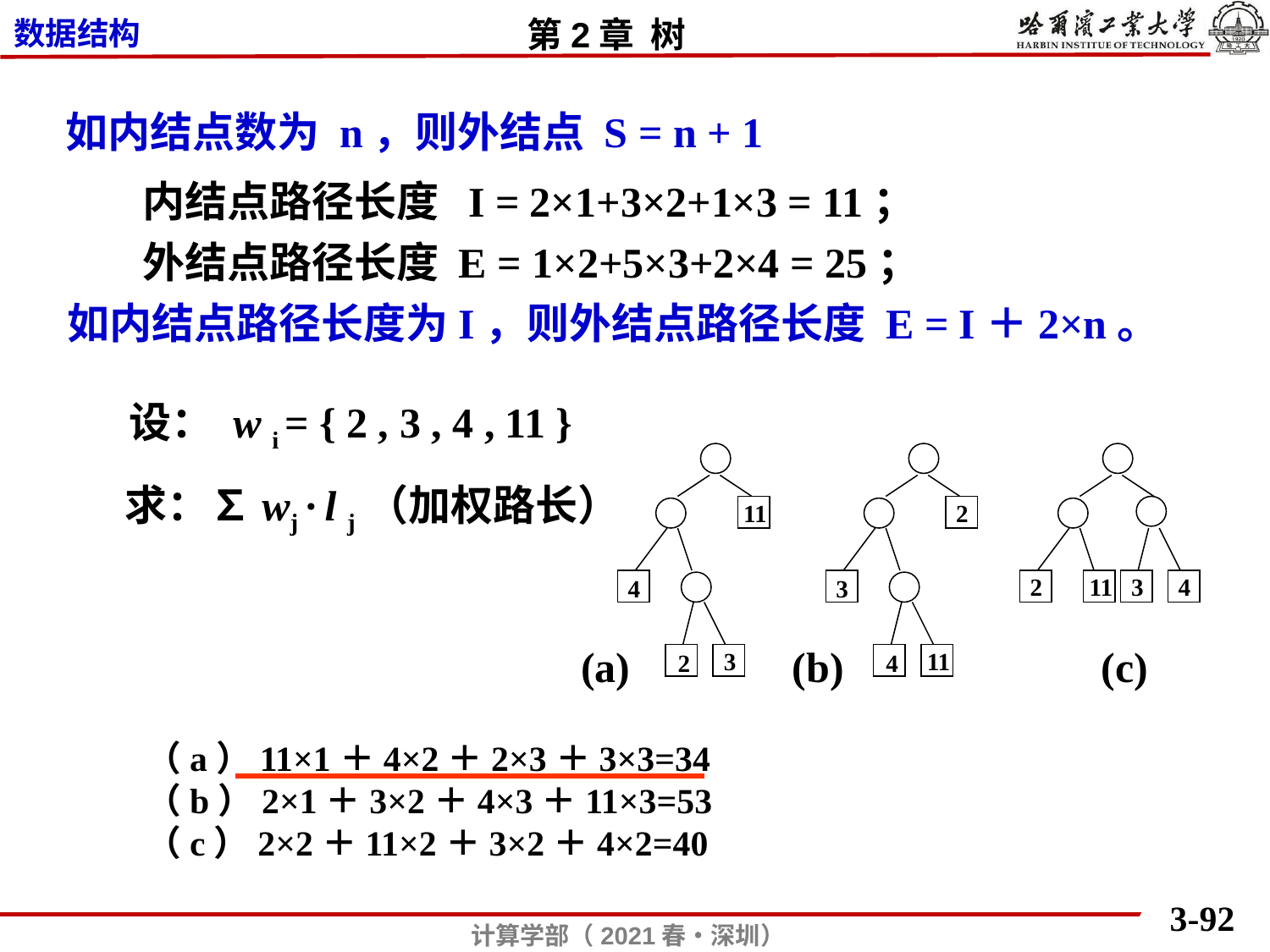

如内结点数为 n，则外结点 S = n + 1
内结点路径长度  I = 2×1+3×2+1×3 = 11；
外结点路径长度 E = 1×2+5×3+2×4 = 25；
如内结点路径长度为I，则外结点路径长度 E = I＋2×n。
设： w i = { 2 , 3 , 4 , 11 }

11
2

2
11
3
4
4
3

(a)
(b)
(c)
3
11
2
4

求：∑wj · l j（加权路长）
（a）11×1＋4×2＋2×3＋3×3=34
（b）2×1＋3×2＋4×3＋11×3=53
（c）2×2＋11×2＋3×2＋4×2=40